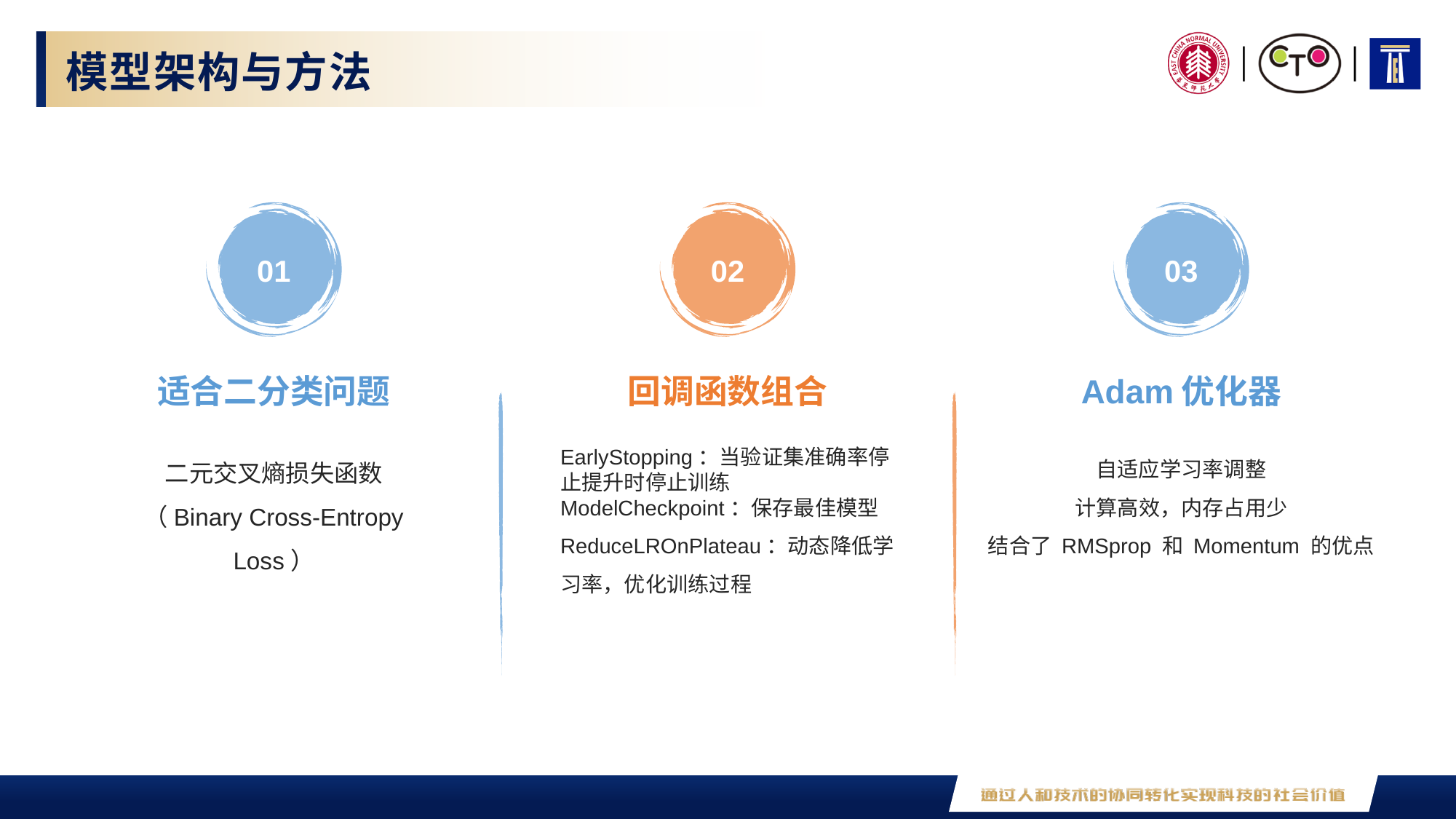

模型架构与方法
01
02
03
适合二分类问题
回调函数组合
Adam优化器

二元交叉熵损失函数
（Binary Cross-Entropy Loss）
EarlyStopping：当验证集准确率停止提升时停止训练
ModelCheckpoint：保存最佳模型
ReduceLROnPlateau：动态降低学习率，优化训练过程
自适应学习率调整
计算高效，内存占用少
结合了 RMSprop 和 Momentum 的优点